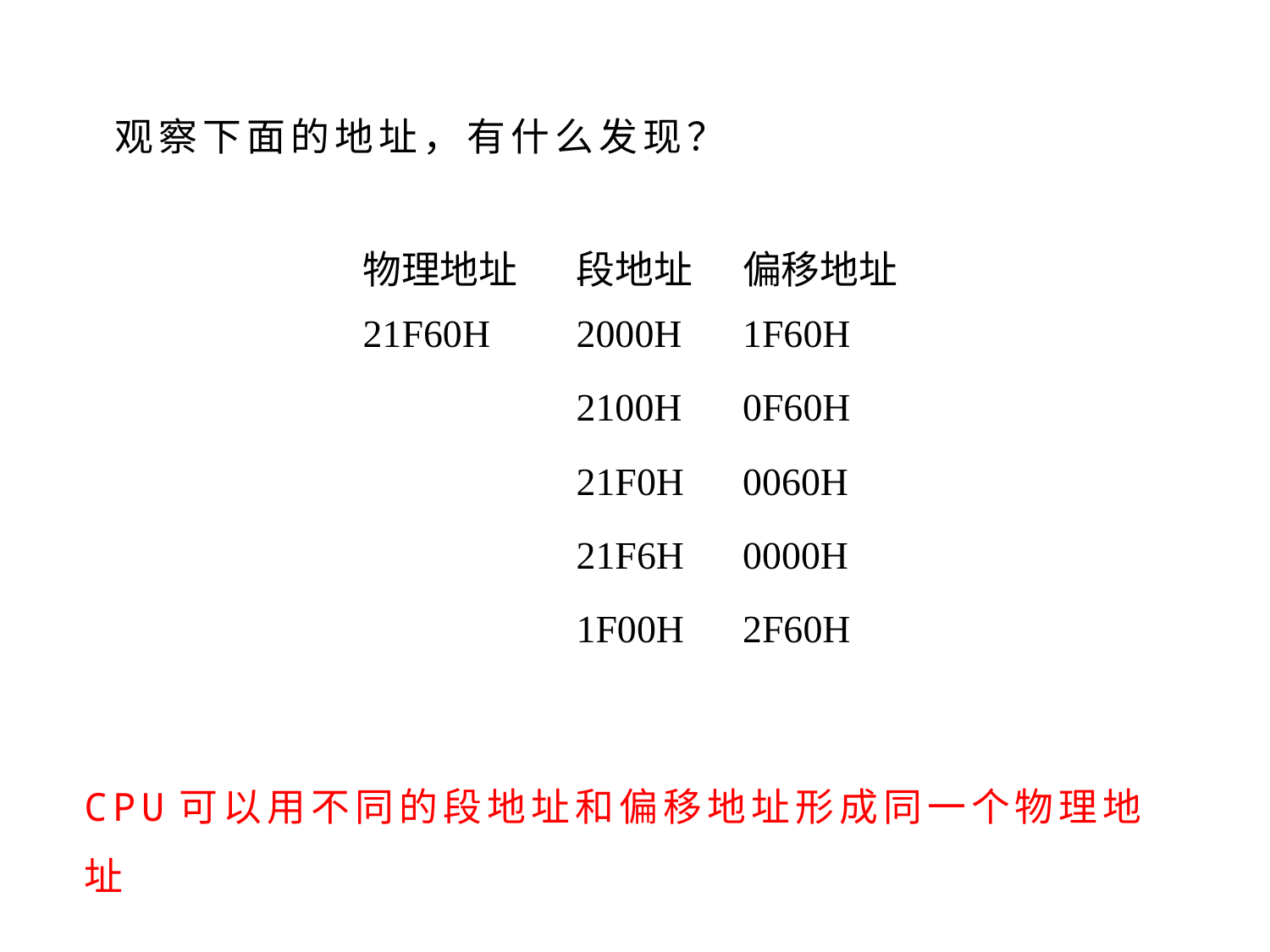

观察下面的地址，有什么发现？
| 物理地址 | 段地址 | 偏移地址 |
| --- | --- | --- |
| 21F60H | 2000H | 1F60H |
|  | 2100H | 0F60H |
|  | 21F0H | 0060H |
|  | 21F6H | 0000H |
|  | 1F00H | 2F60H |
CPU可以用不同的段地址和偏移地址形成同一个物理地址